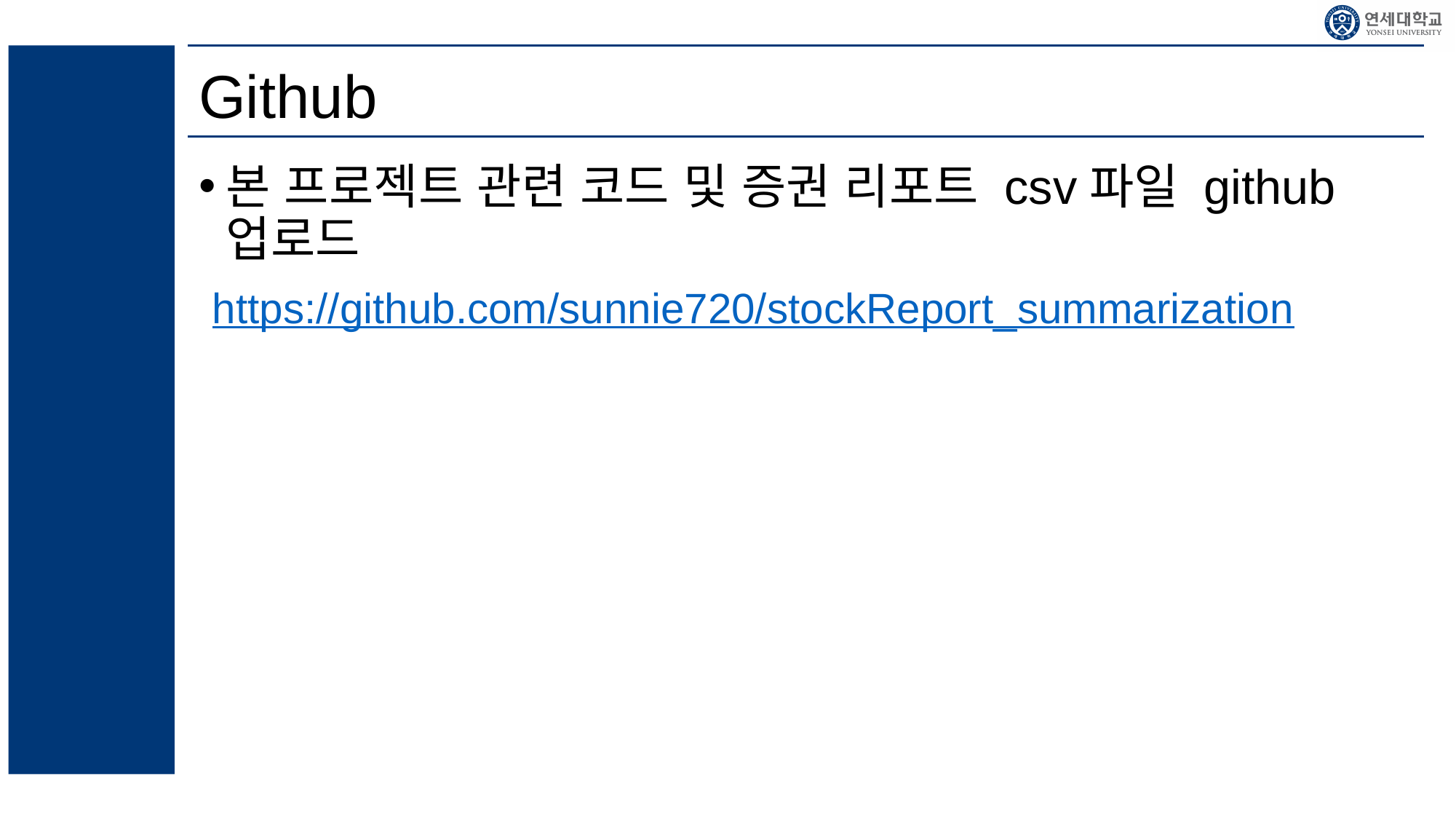

# Github
본 프로젝트 관련 코드 및 증권 리포트 csv파일 github 업로드
 https://github.com/sunnie720/stockReport_summarization